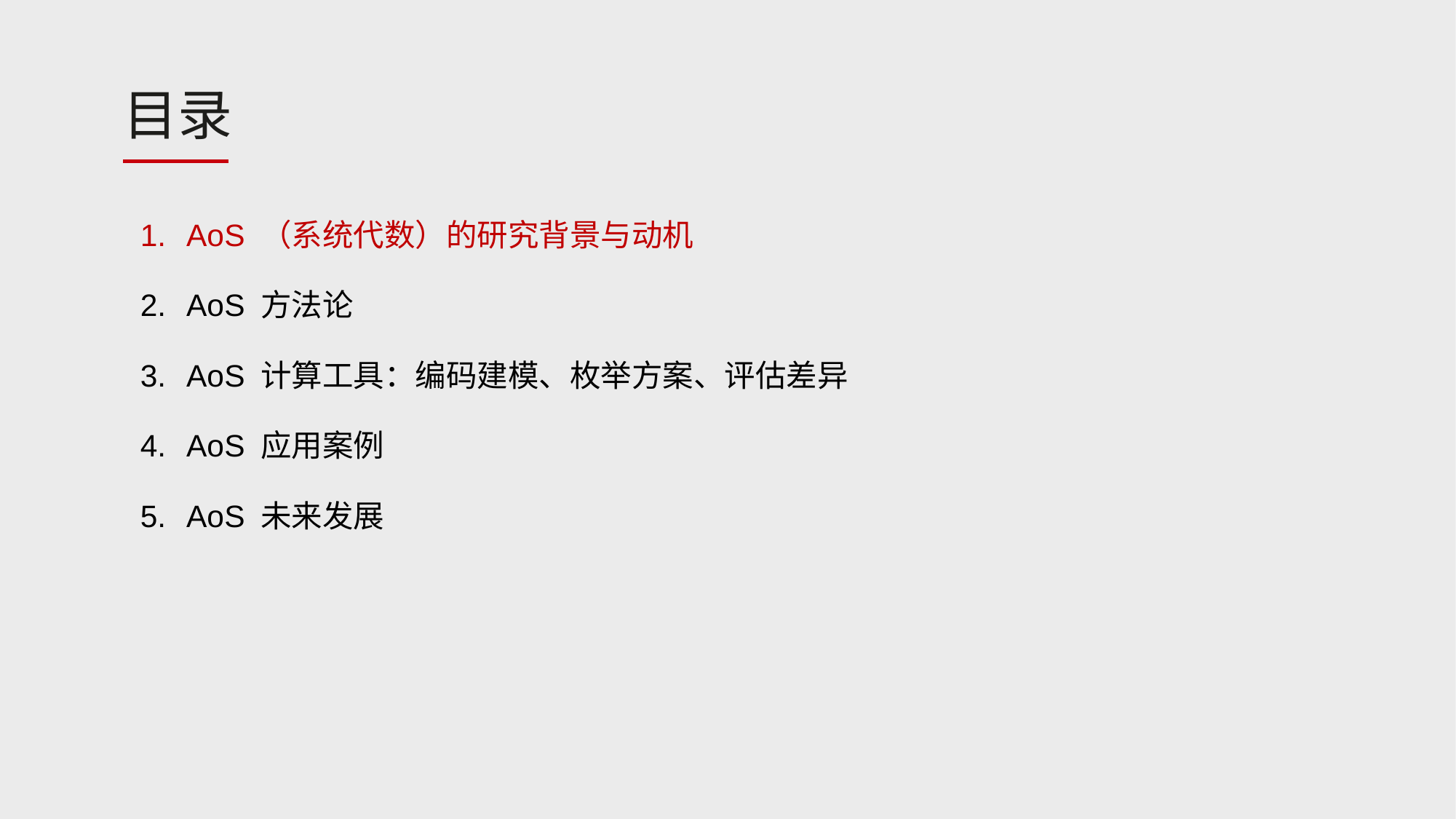

AoS （系统代数）的研究背景与动机
AoS 方法论
AoS 计算工具：编码建模、枚举方案、评估差异
AoS 应用案例
AoS 未来发展